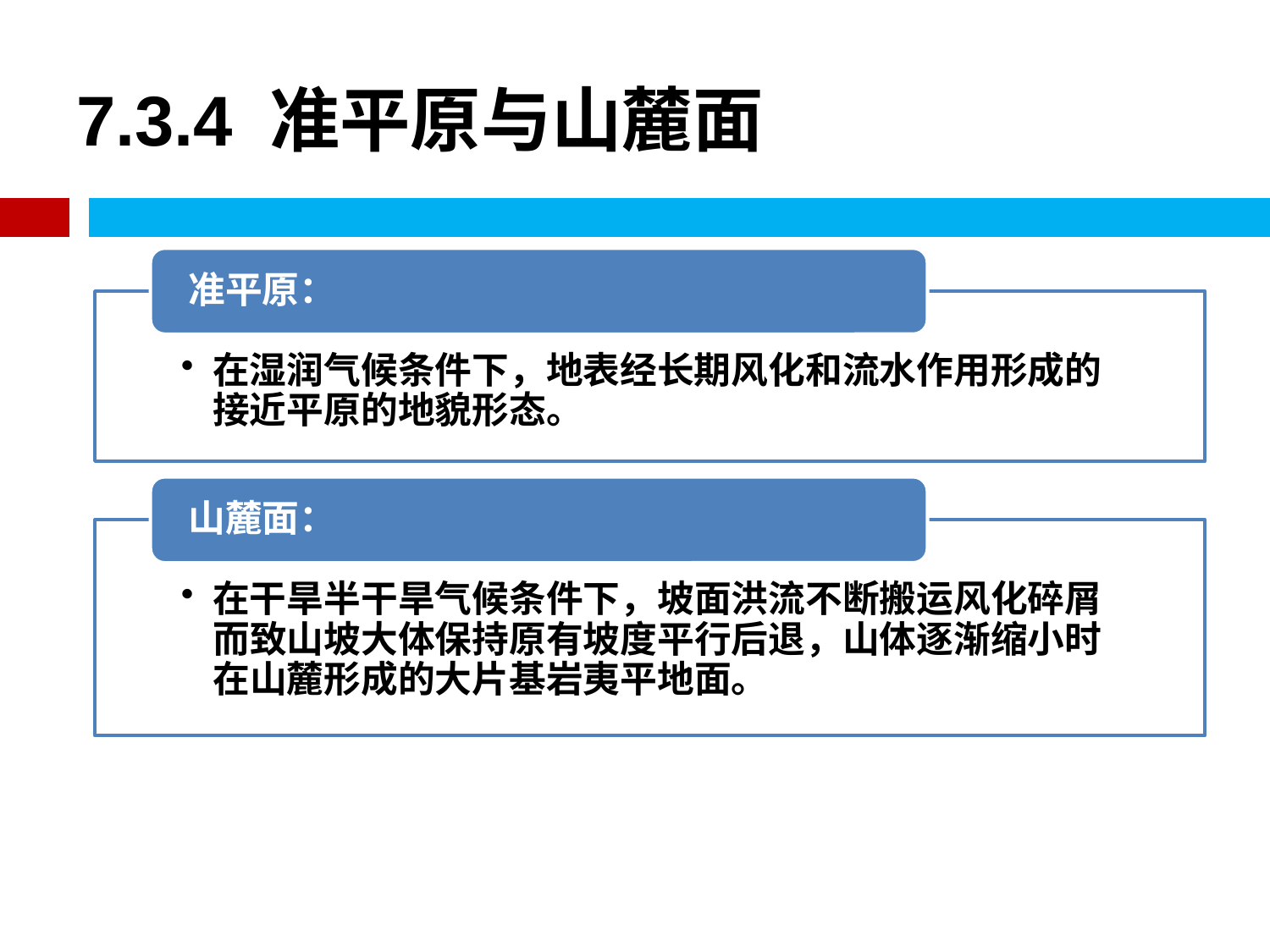

# 7.3.4 准平原与山麓面
在湿润气候条件下，地表经长期风化和流水作用形成的接近平原的地貌形态。
准平原：
在干旱半干旱气候条件下，坡面洪流不断搬运风化碎屑而致山坡大体保持原有坡度平行后退，山体逐渐缩小时在山麓形成的大片基岩夷平地面。
山麓面：